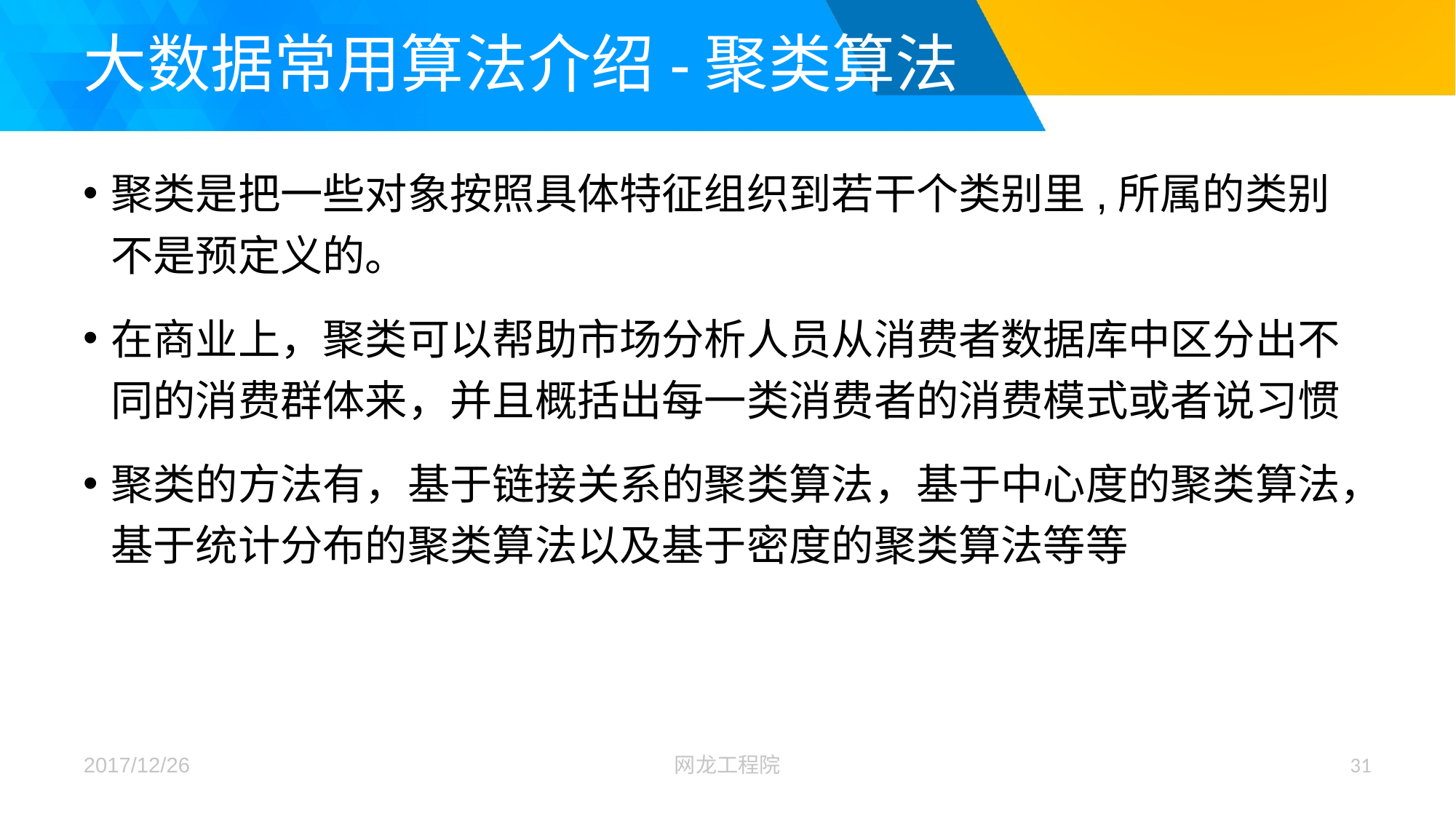

# 大数据常用算法介绍-聚类算法
聚类是把一些对象按照具体特征组织到若干个类别里,所属的类别不是预定义的。
在商业上，聚类可以帮助市场分析人员从消费者数据库中区分出不同的消费群体来，并且概括出每一类消费者的消费模式或者说习惯
聚类的方法有，基于链接关系的聚类算法，基于中心度的聚类算法，基于统计分布的聚类算法以及基于密度的聚类算法等等
2017/12/26
网龙工程院
31